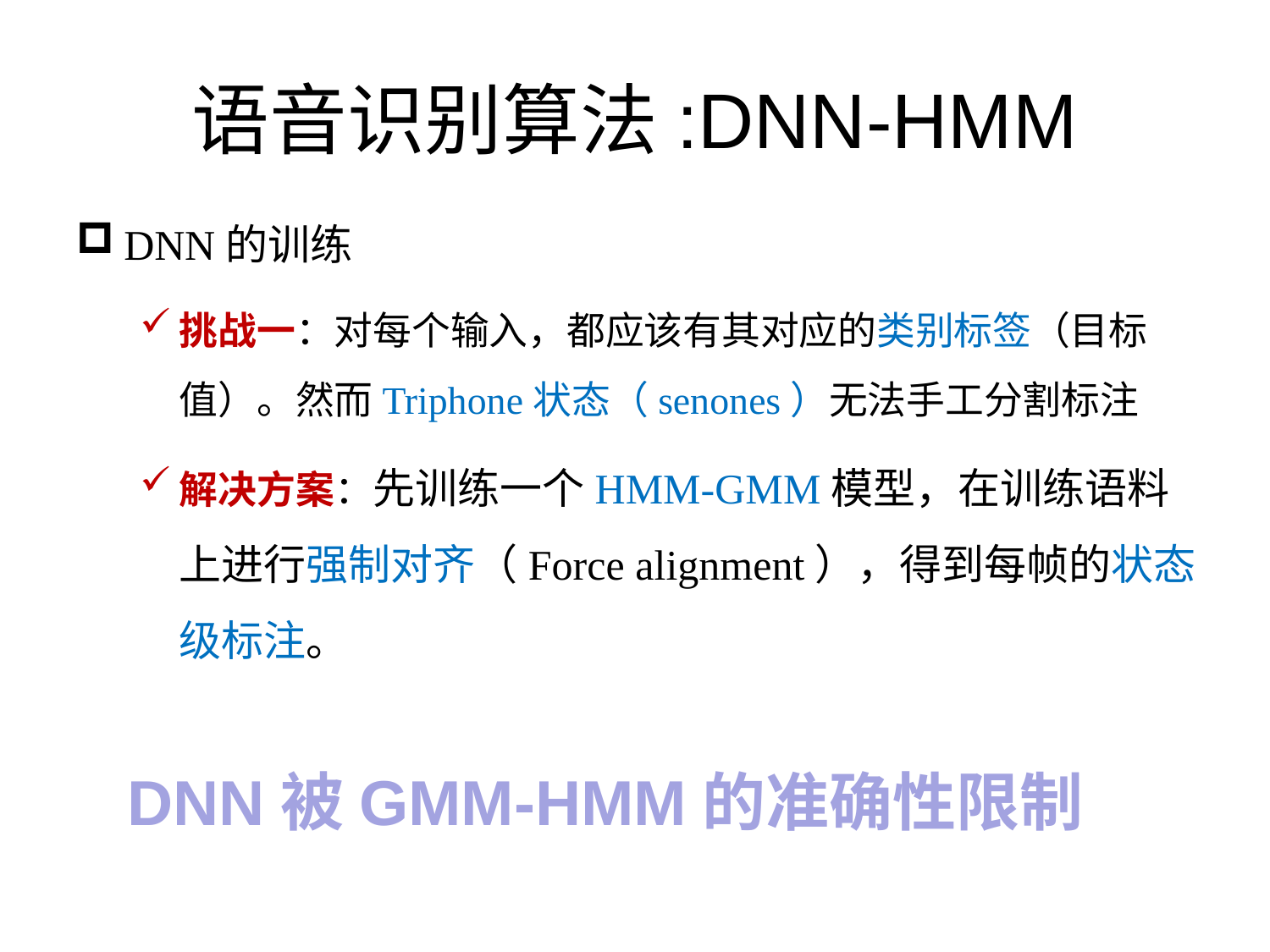

# 语音识别算法:DNN-HMM
DNN的训练
挑战一：对每个输入，都应该有其对应的类别标签（目标值）。然而Triphone状态（senones）无法手工分割标注
解决方案：先训练一个HMM-GMM模型，在训练语料上进行强制对齐（Force alignment），得到每帧的状态级标注。
DNN被GMM-HMM的准确性限制